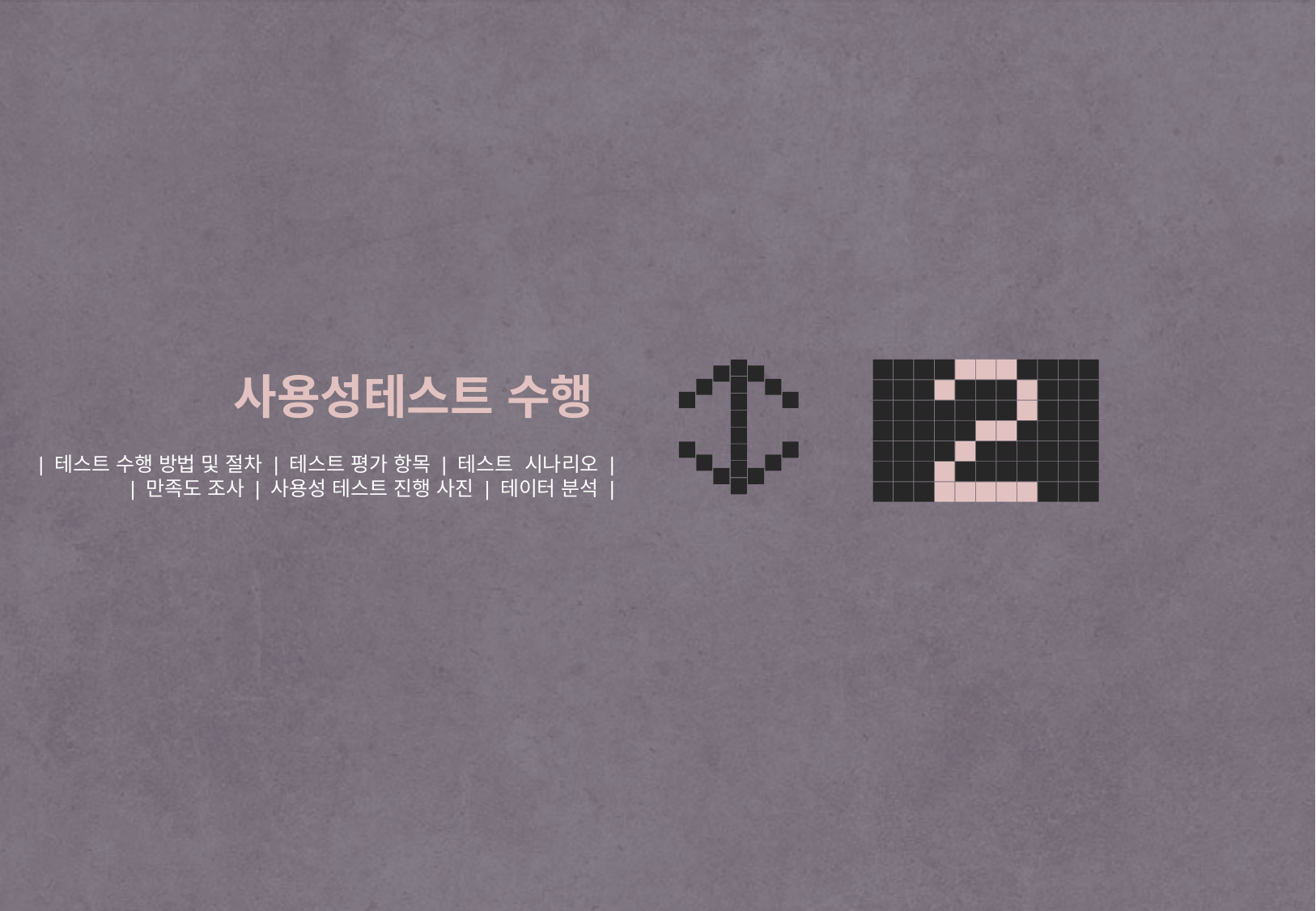

사용성테스트 수행

| 테스트 수행 방법 및 절차 | 테스트 평가 항목 | 테스트  시나리오 |
| 만족도 조사 | 사용성 테스트 진행 사진 | 테이터 분석 |